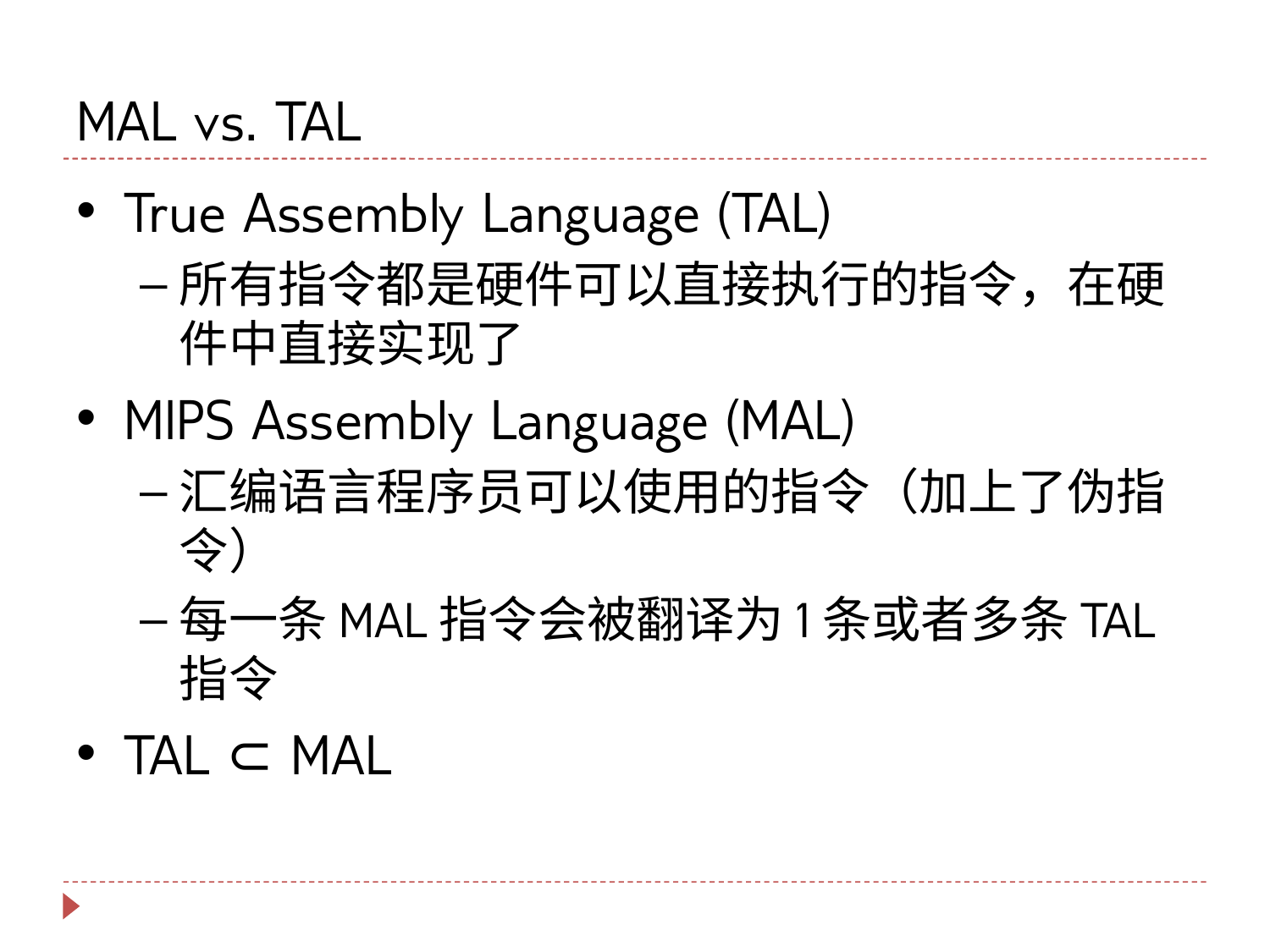

# MAL vs. TAL
True Assembly Language (TAL)
所有指令都是硬件可以直接执行的指令，在硬件中直接实现了
MIPS Assembly Language (MAL)
汇编语言程序员可以使用的指令（加上了伪指令）
每一条MAL指令会被翻译为1条或者多条TAL指令
TAL ⊂ MAL